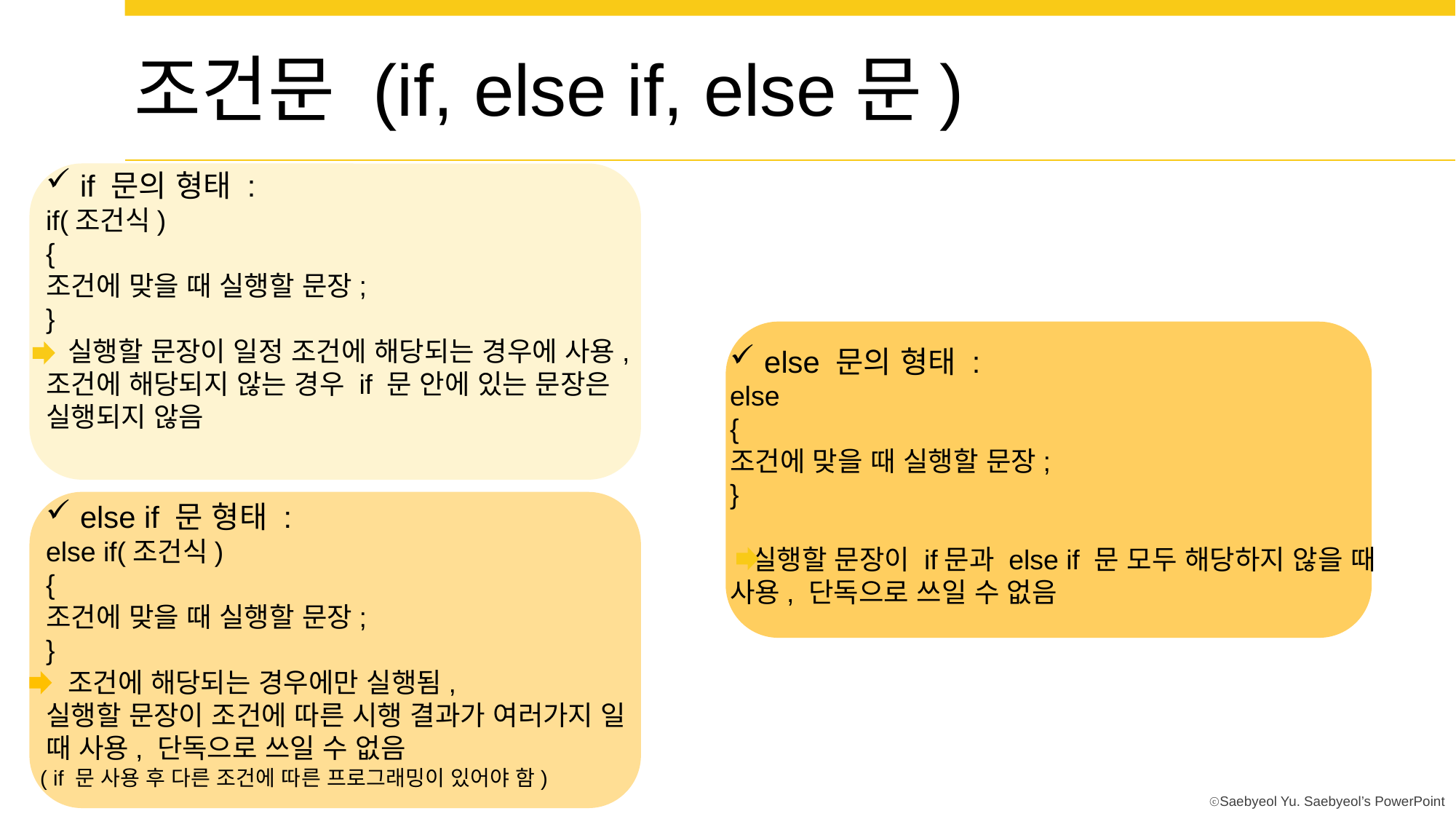

조건문 (if, else if, else문)
if 문의 형태 :
if(조건식)
{
조건에 맞을 때 실행할 문장;
}
  실행할 문장이 일정 조건에 해당되는 경우에 사용,
조건에 해당되지 않는 경우 if 문 안에 있는 문장은
실행되지 않음

else if 문 형태 :
else if(조건식)
{
조건에 맞을 때 실행할 문장;
}
  조건에 해당되는 경우에만 실행됨,
실행할 문장이 조건에 따른 시행 결과가 여러가지 일
때 사용, 단독으로 쓰일 수 없음

else 문의 형태 :
else
{
조건에 맞을 때 실행할 문장;
}

  실행할 문장이 if문과 else if 문 모두 해당하지 않을 때
사용, 단독으로 쓰일 수 없음

( if 문 사용 후 다른 조건에 따른 프로그래밍이 있어야 함)